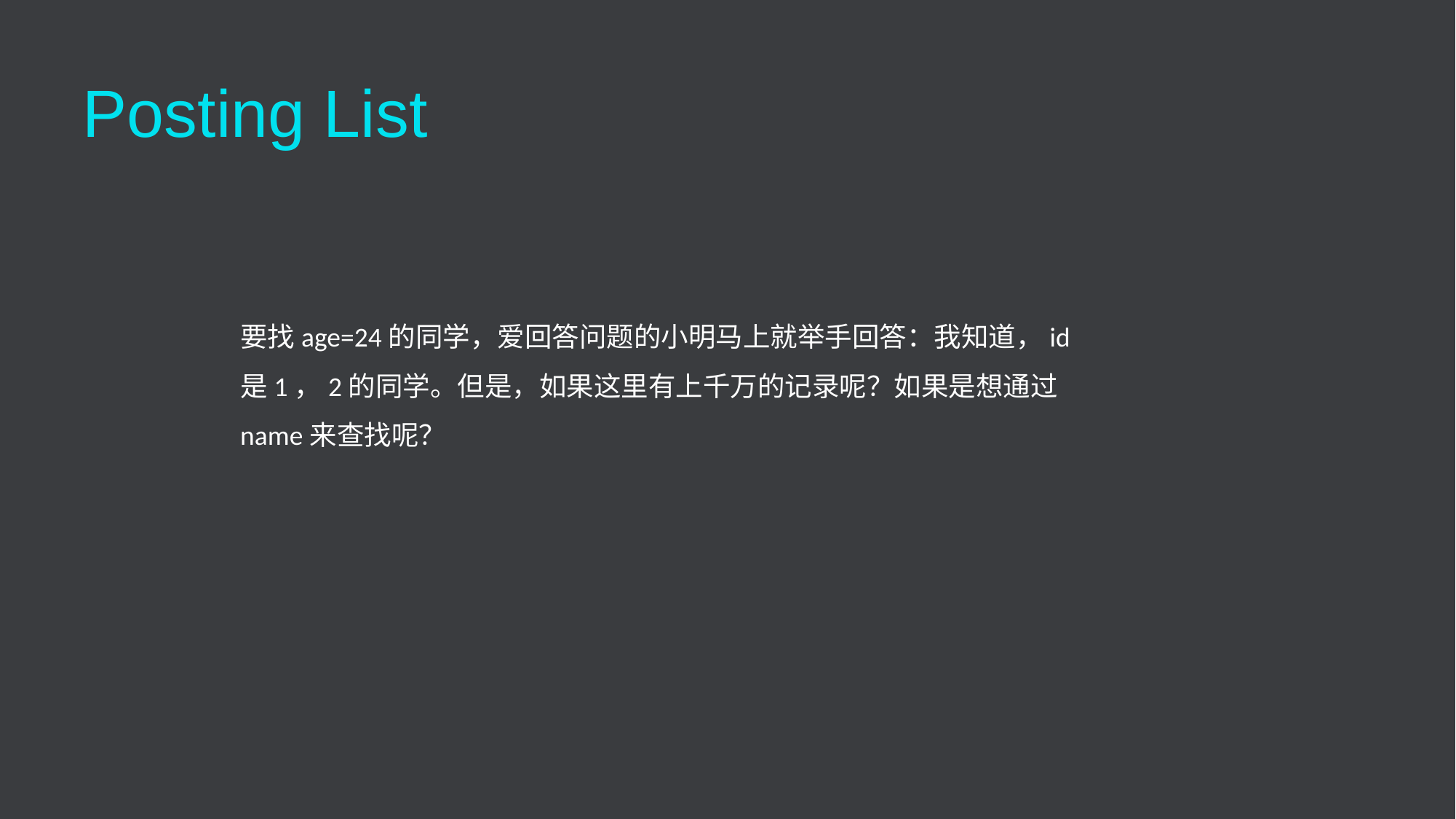

# Posting List
要找age=24的同学，爱回答问题的小明马上就举手回答：我知道，id是1，2的同学。但是，如果这里有上千万的记录呢？如果是想通过name来查找呢？